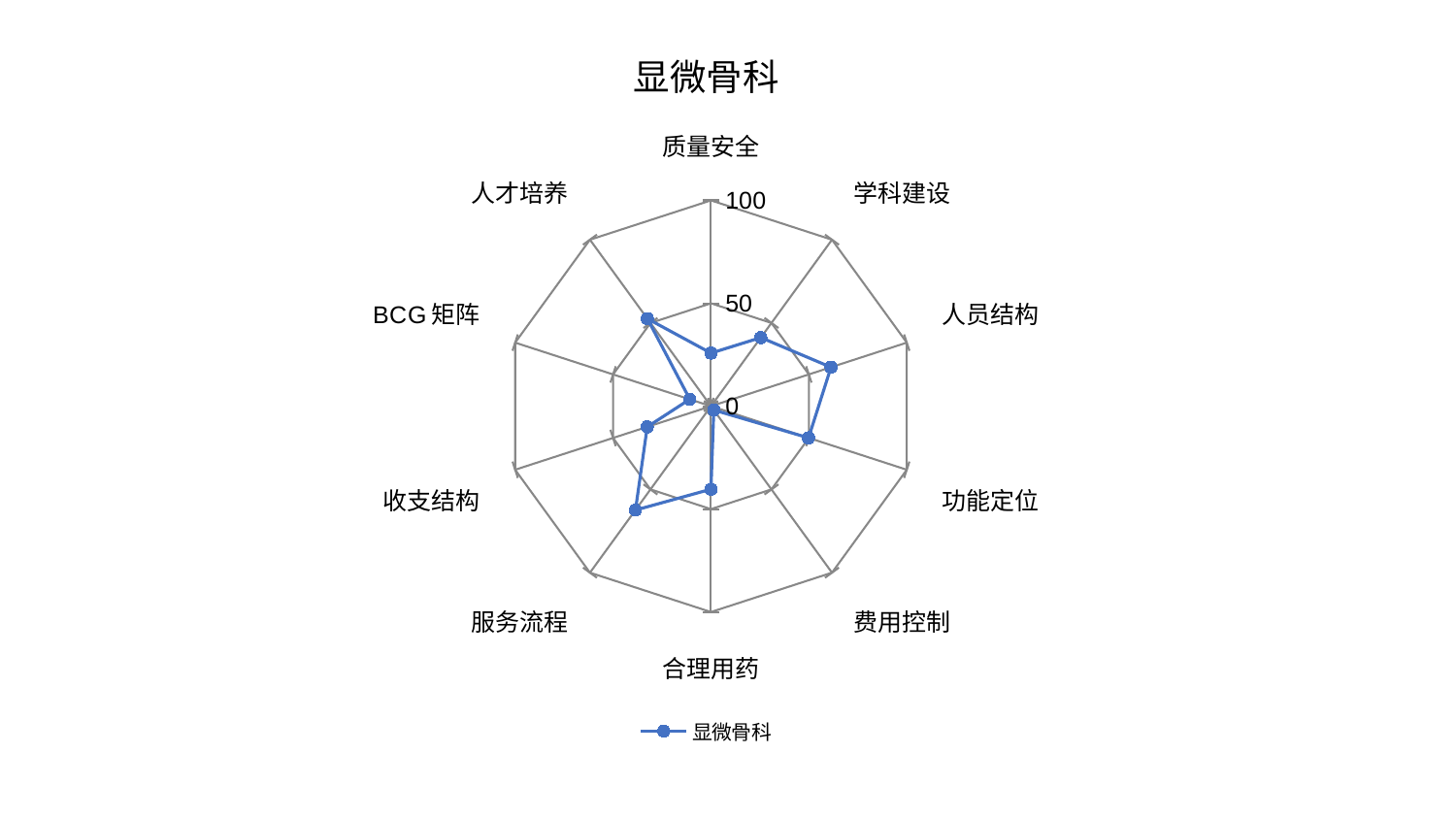

### Chart: 显微骨科

| Category | 显微骨科 |
|---|---|
| 质量安全 | 25.794046643603906 |
| 学科建设 | 41.2096291245812 |
| 人员结构 | 61.30771985497111 |
| 功能定位 | 49.835351393725354 |
| 费用控制 | 2.3318203128173454 |
| 合理用药 | 40.36670554244245 |
| 服务流程 | 62.407523985400516 |
| 收支结构 | 32.56497219210892 |
| BCG矩阵 | 10.811127643688684 |
| 人才培养 | 52.57271378109636 |
153